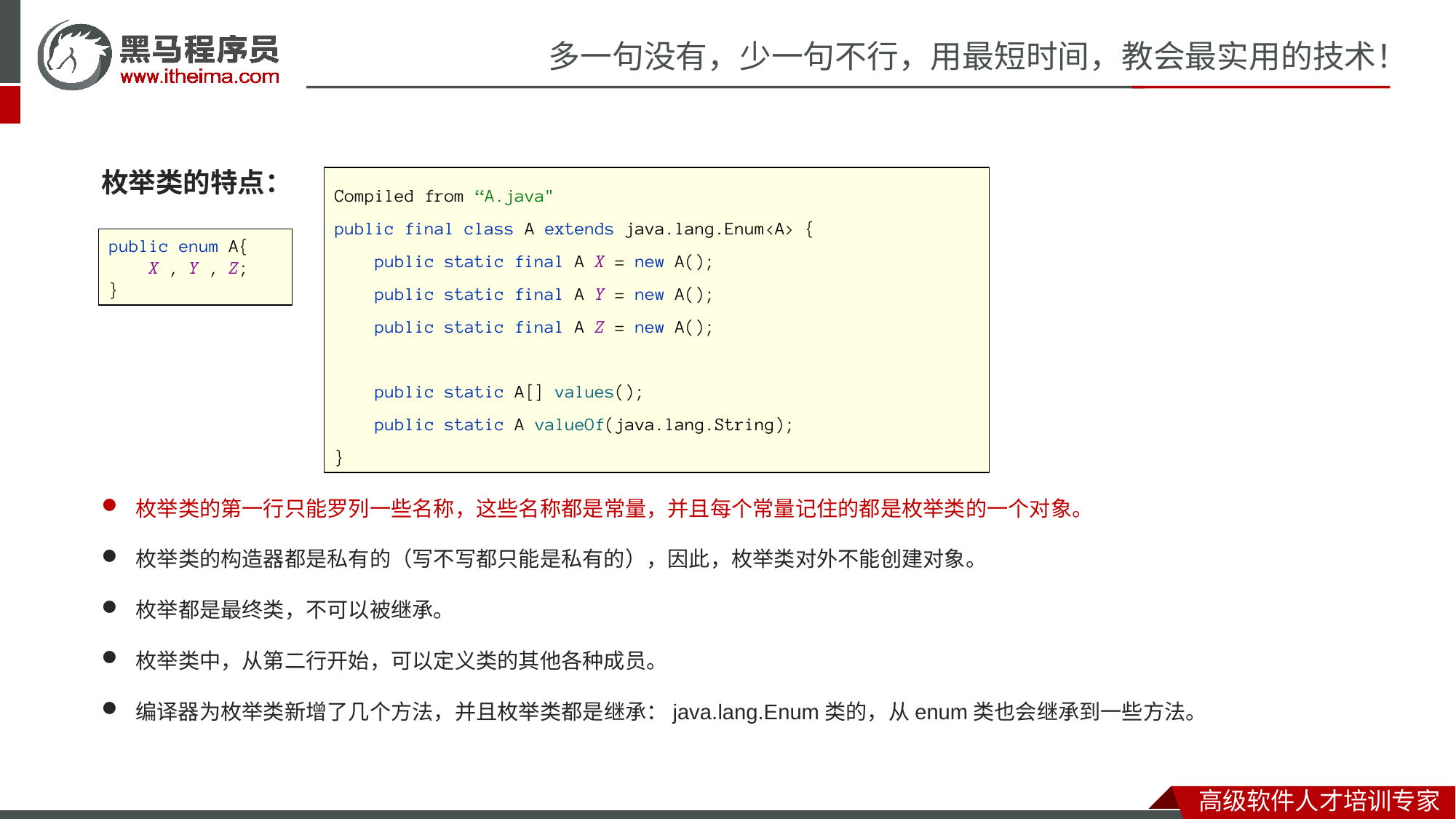

枚举类的特点：
Compiled from “A.java"
public final class A extends java.lang.Enum<A> {
    public static final A X = new A();
    public static final A Y = new A();
    public static final A Z = new A();
    public static A[] values();
    public static A valueOf(java.lang.String);
}
public enum A{
    X , Y , Z;
}

枚举类的第一行只能罗列一些名称，这些名称都是常量，并且每个常量记住的都是枚举类的一个对象。
枚举类的构造器都是私有的（写不写都只能是私有的），因此，枚举类对外不能创建对象。
枚举都是最终类，不可以被继承。
枚举类中，从第二行开始，可以定义类的其他各种成员。
编译器为枚举类新增了几个方法，并且枚举类都是继承：java.lang.Enum类的，从enum类也会继承到一些方法。